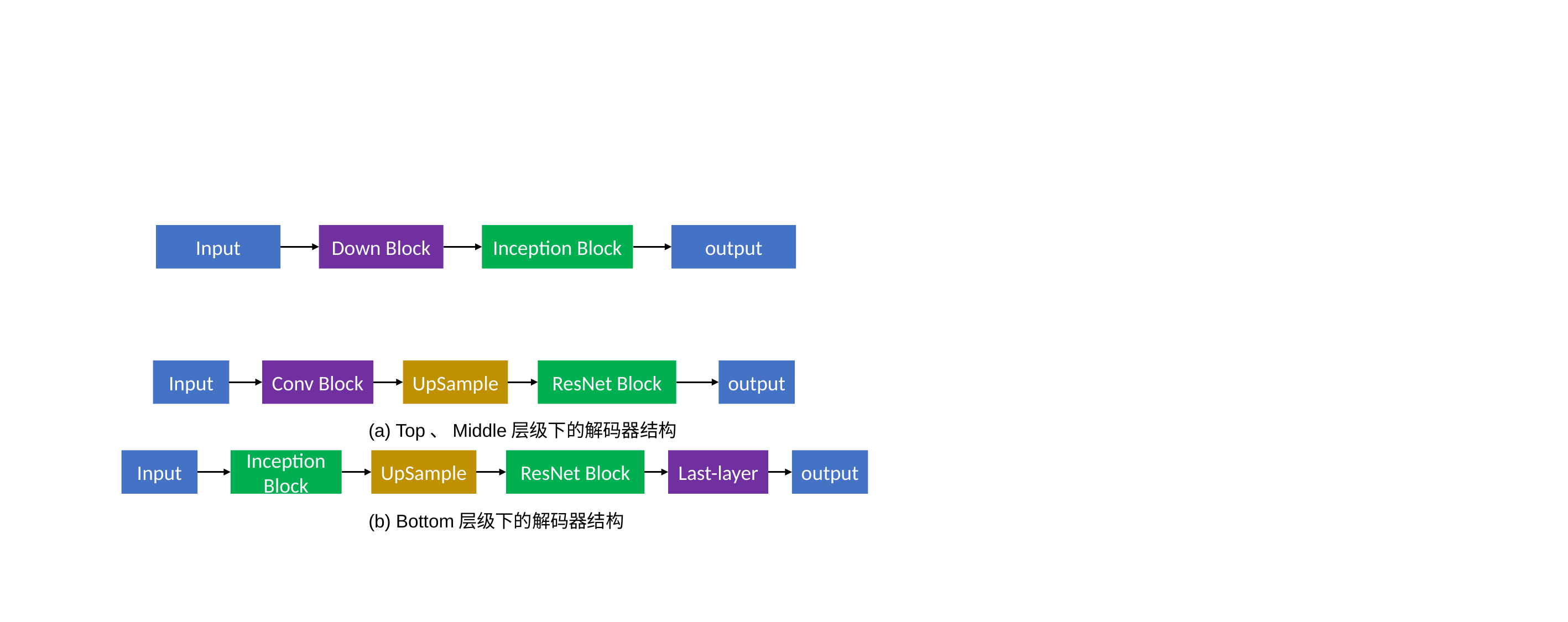

Input
output
Down Block
Inception Block
output
UpSample
ResNet Block
Input
Conv Block
(a) Top、Middle层级下的解码器结构
output
Last-layer
UpSample
ResNet Block
Input
Inception Block
(b) Bottom层级下的解码器结构